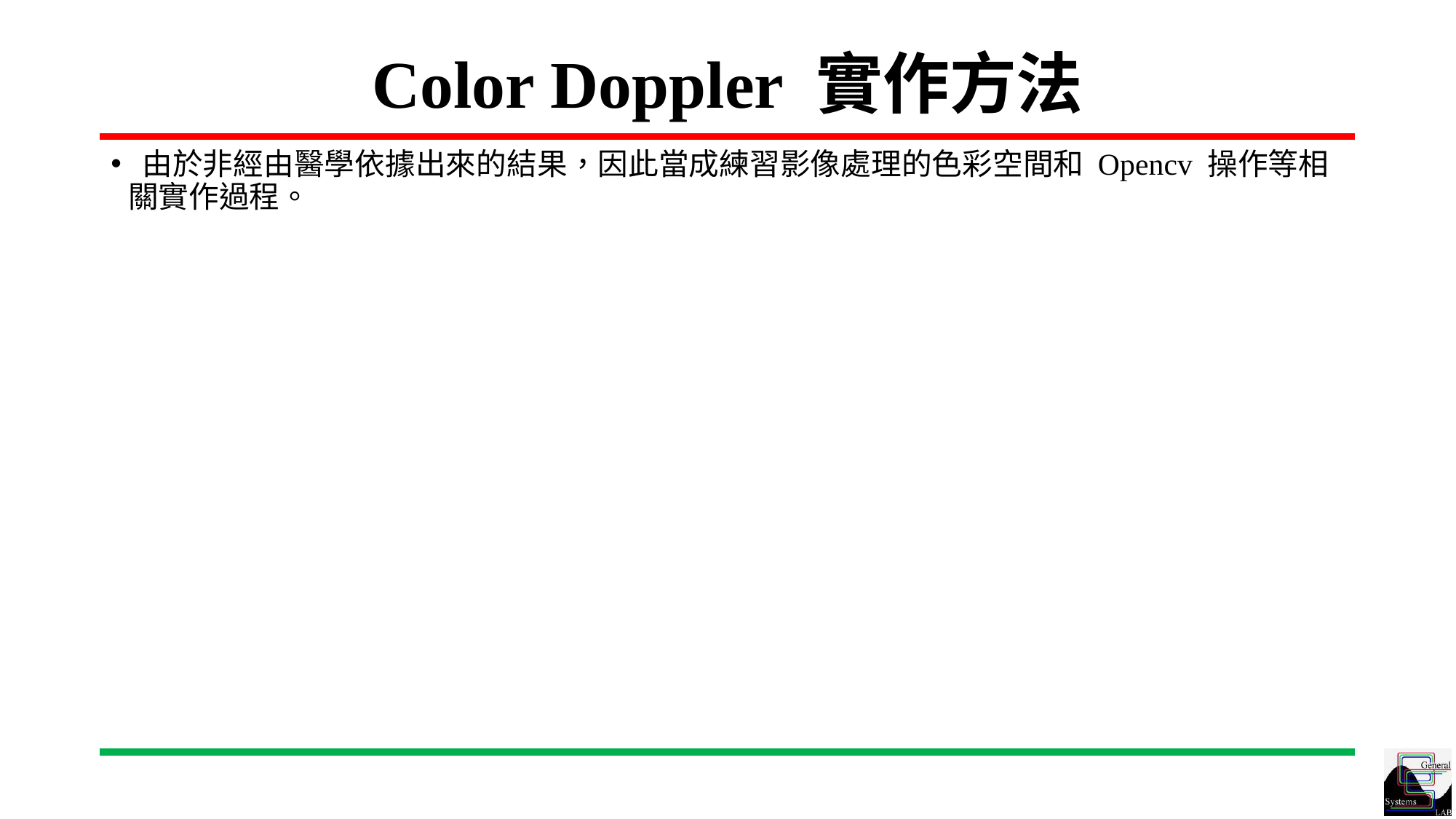

# Color Doppler 實作方法
 由於非經由醫學依據出來的結果，因此當成練習影像處理的色彩空間和 Opencv 操作等相關實作過程。